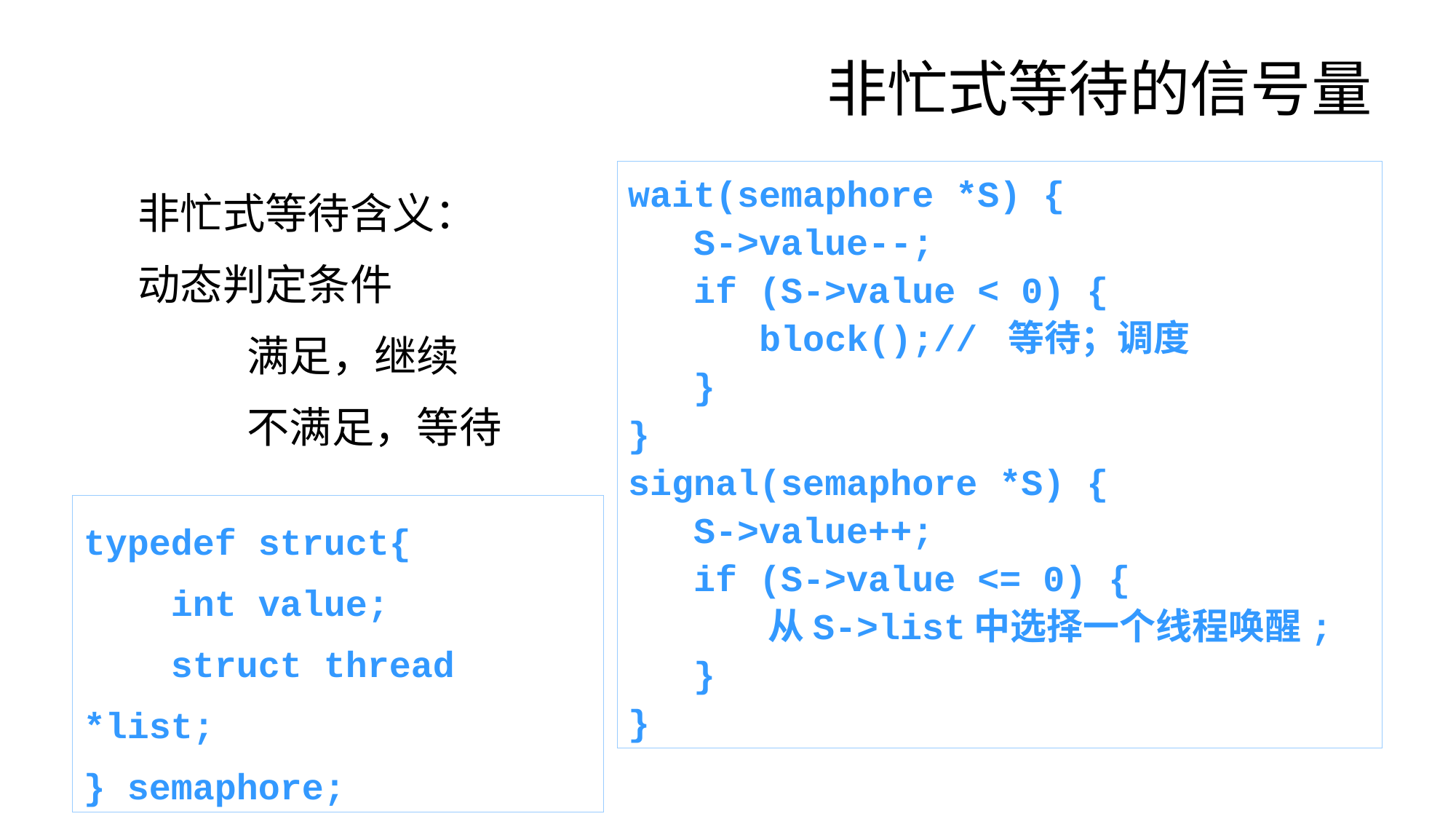

# 非忙式等待的信号量
非忙式等待含义：
动态判定条件
	满足，继续
	不满足，等待
wait(semaphore *S) {
   S->value--;
   if (S->value < 0) {
      block();// 等待；调度
   }
}
signal(semaphore *S) {
   S->value++;
   if (S->value <= 0) {
      从S->list中选择一个线程唤醒;
   }
}
typedef struct{
    int value;
    struct thread *list;
} semaphore;